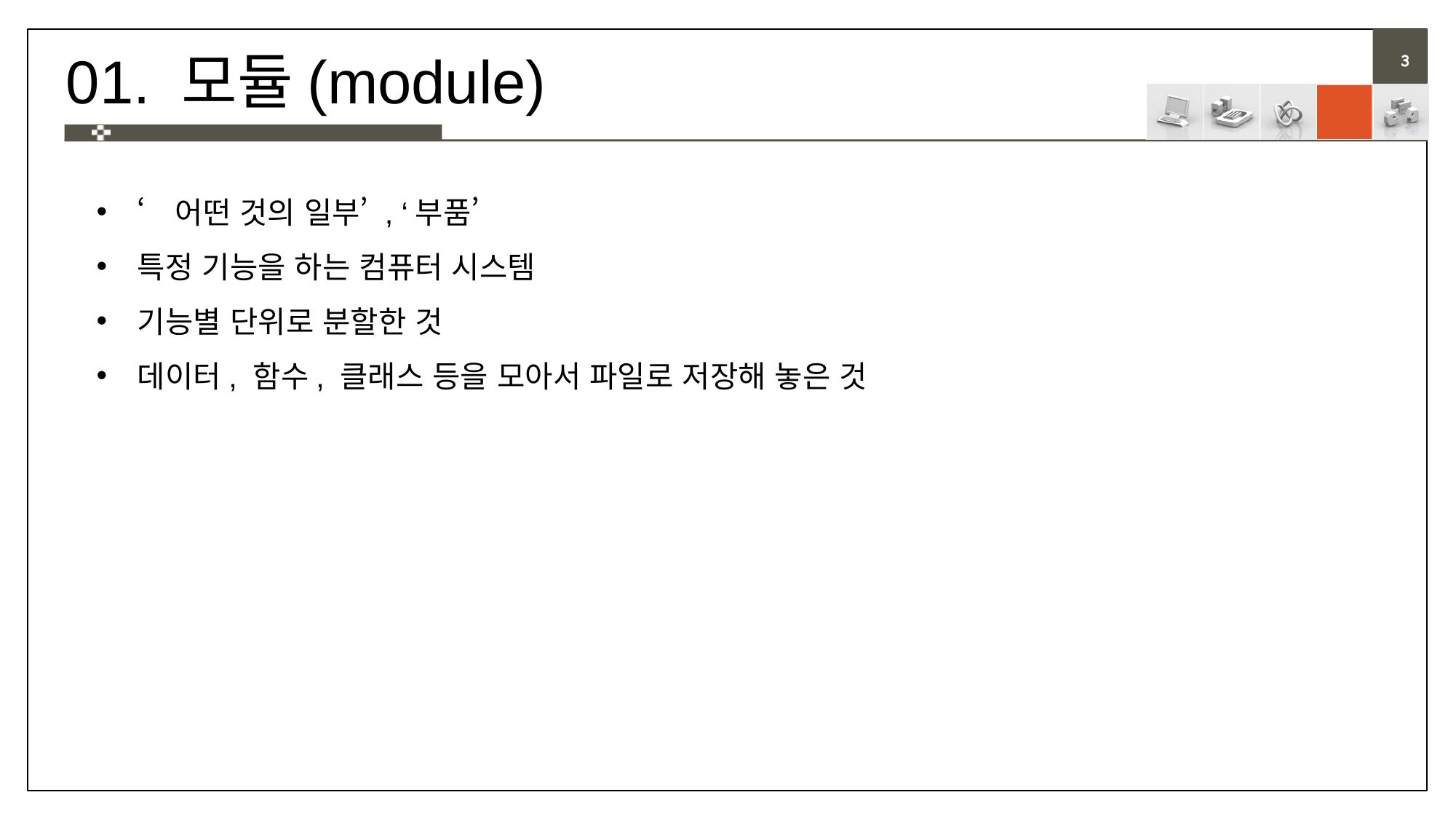

# 01. 모듈(module)
‘어떤 것의 일부’ , ‘부품’
특정 기능을 하는 컴퓨터 시스템
기능별 단위로 분할한 것
데이터, 함수, 클래스 등을 모아서 파일로 저장해 놓은 것